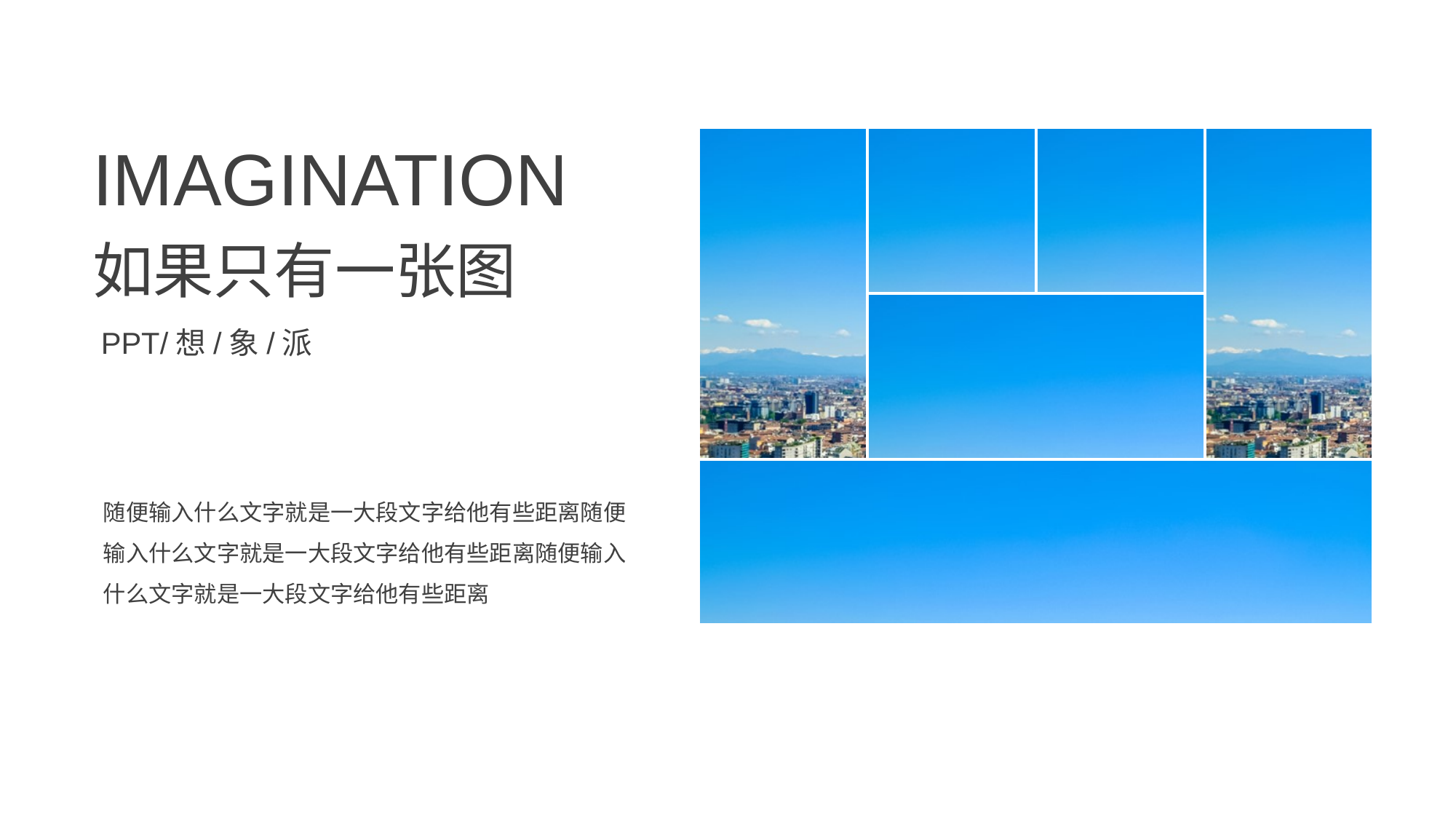

IMAGINATION
|  |  |  |  |
| --- | --- | --- | --- |
|  |  |  |  |
|  |  |  |  |
如果只有一张图
PPT/想/象/派
随便输入什么文字就是一大段文字给他有些距离随便输入什么文字就是一大段文字给他有些距离随便输入什么文字就是一大段文字给他有些距离